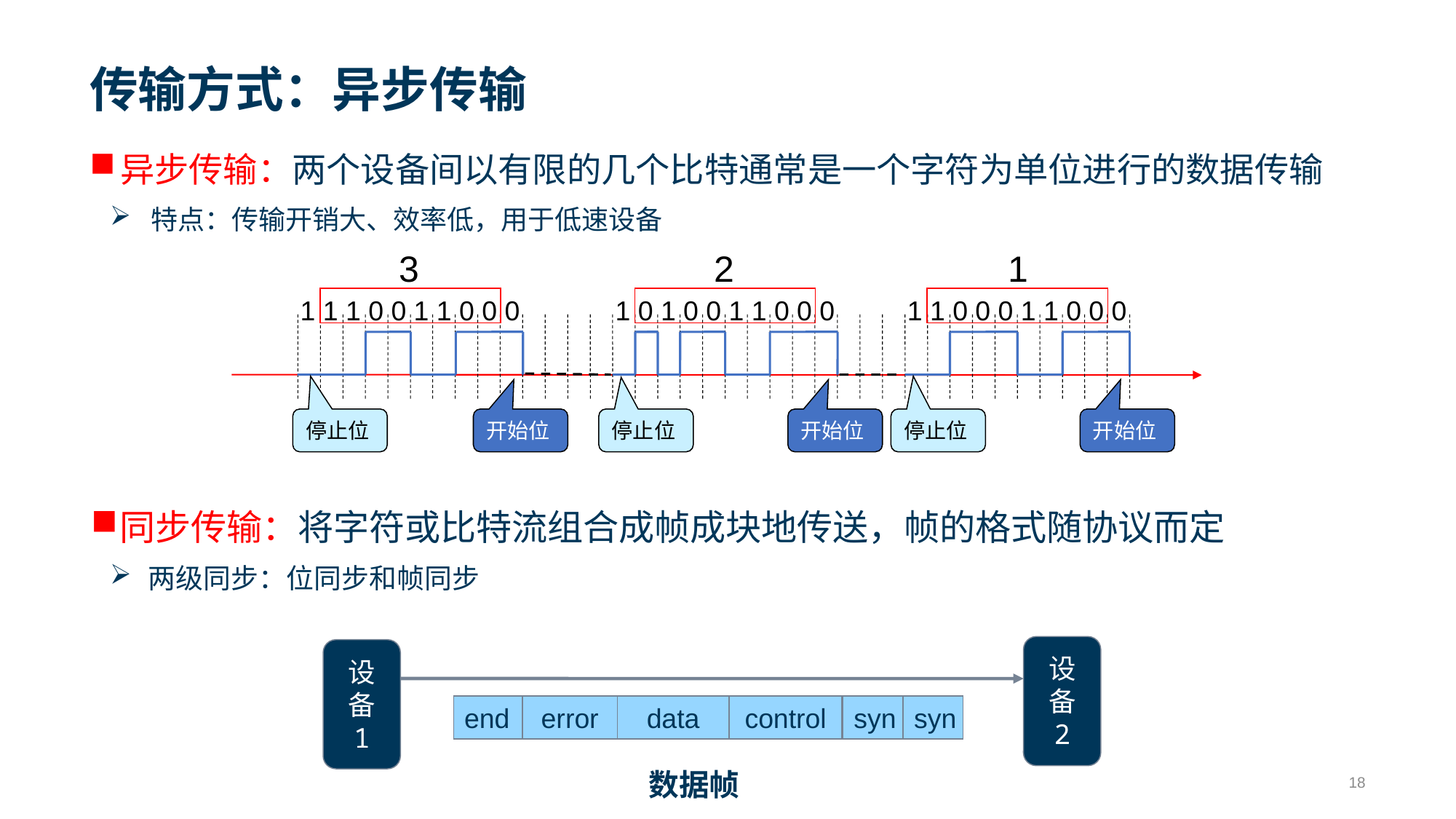

# 传输方式：异步传输
异步传输：两个设备间以有限的几个比特通常是一个字符为单位进行的数据传输
特点：传输开销大、效率低，用于低速设备

2
1
3
1 1 1 0 0 1 1 0 0 0
1 0 1 0 0 1 1 0 0 0
1 1 0 0 0 1 1 0 0 0

停止位
开始位
停止位
开始位
停止位
开始位
同步传输：将字符或比特流组合成帧成块地传送，帧的格式随协议而定
两级同步：位同步和帧同步

设
备
2
设
备
1

end
error
data
control
syn
syn
数据帧
18